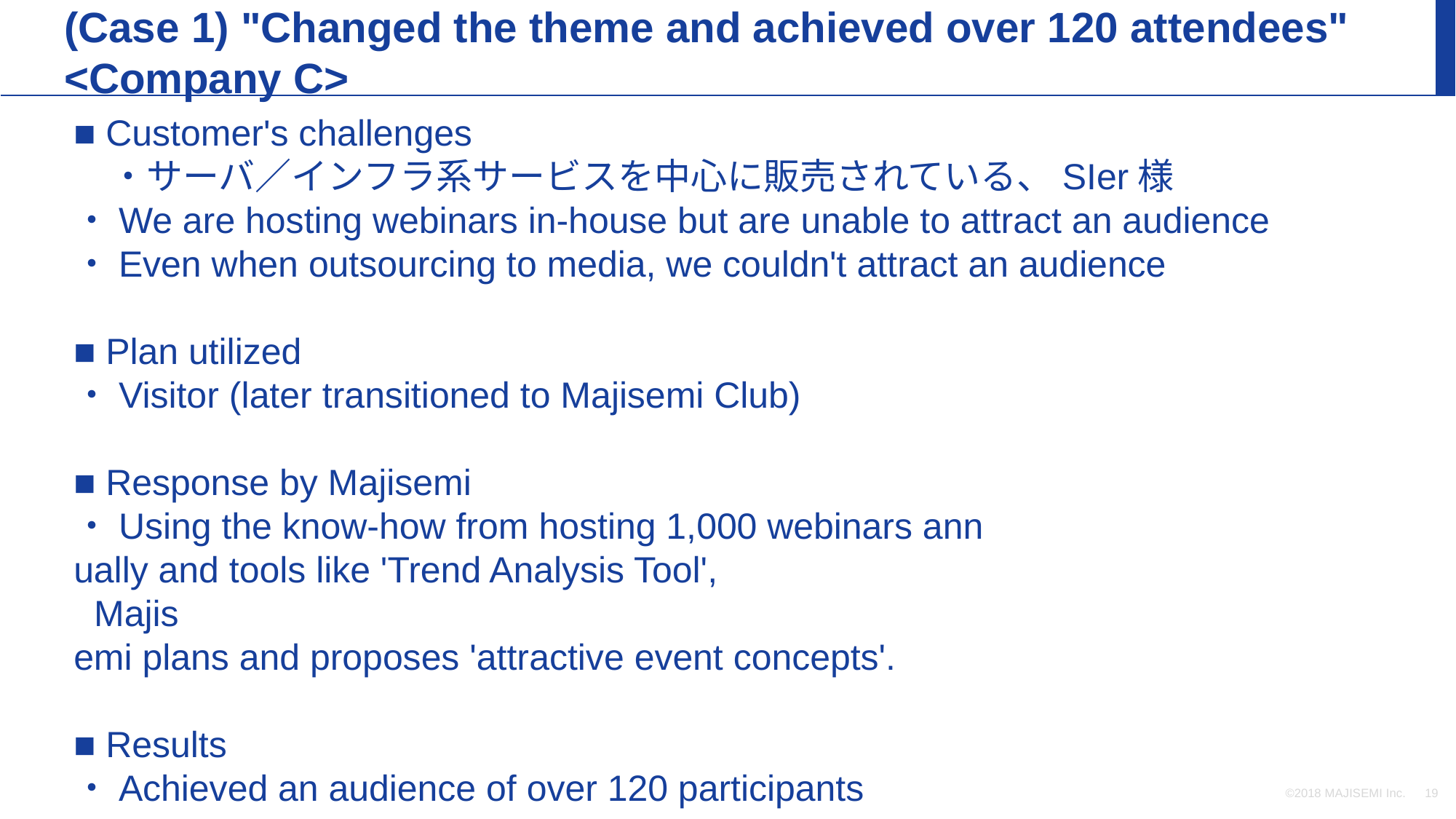

(Case 1) "Changed the theme and achieved over 120 attendees" <Company C>
■ Customer's challenges
　・サーバ／インフラ系サービスを中心に販売されている、SIer様
・We are hosting webinars in-house but are unable to attract an audience
・Even when outsourcing to media, we couldn't attract an audience

■ Plan utilized
・Visitor (later transitioned to Majisemi Club)

■ Response by Majisemi
・Using the know-how from hosting 1,000 webinars ann
ually and tools like 'Trend Analysis Tool',
  Majis
emi plans and proposes 'attractive event concepts'.

■ Results
・Achieved an audience of over 120 participants
©2018 MAJISEMI Inc.
19